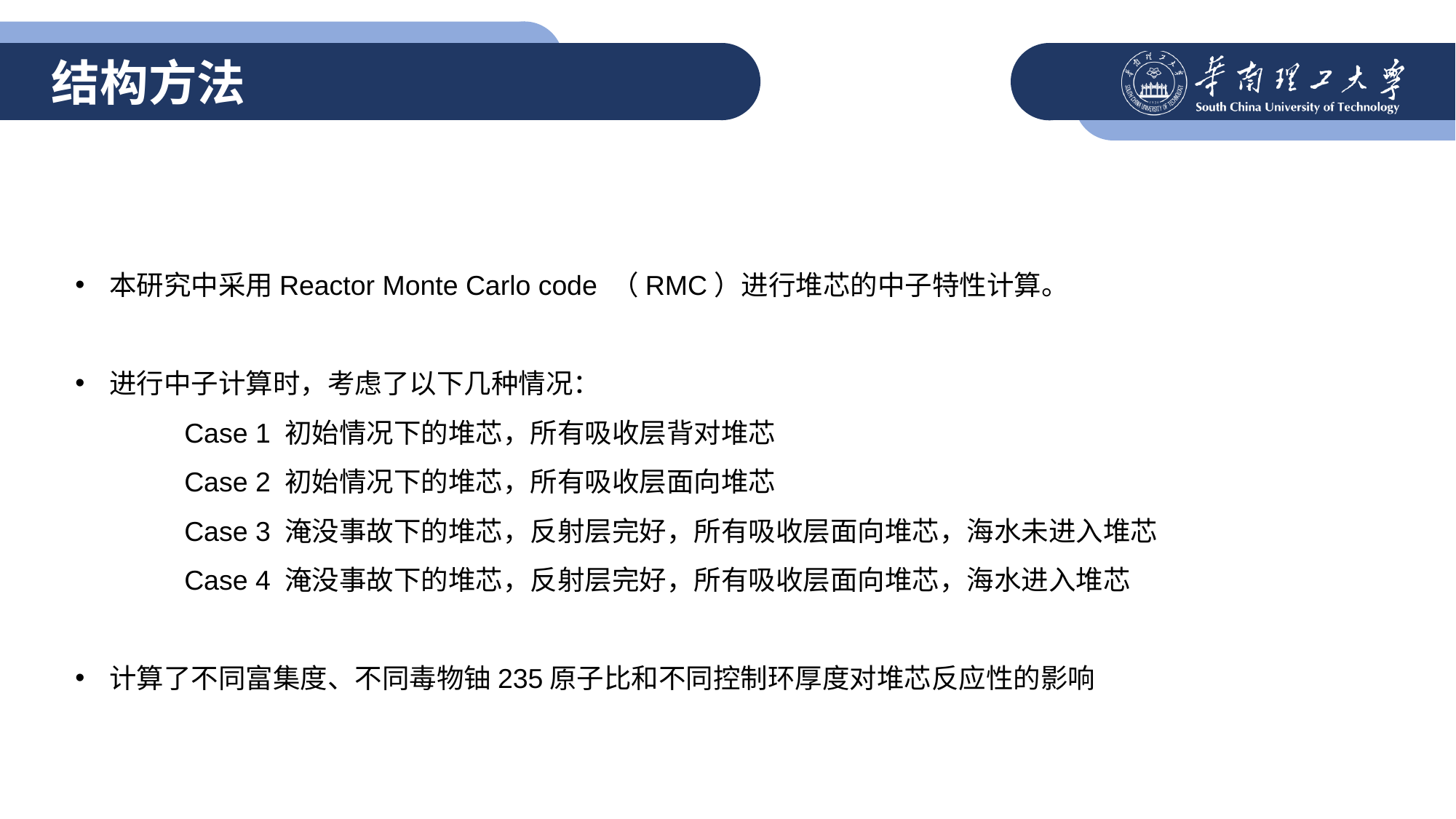

结构方法
本研究中采用Reactor Monte Carlo code （RMC）进行堆芯的中子特性计算。

进行中子计算时，考虑了以下几种情况：
	Case 1 初始情况下的堆芯，所有吸收层背对堆芯
	Case 2 初始情况下的堆芯，所有吸收层面向堆芯
	Case 3 淹没事故下的堆芯，反射层完好，所有吸收层面向堆芯，海水未进入堆芯
	Case 4 淹没事故下的堆芯，反射层完好，所有吸收层面向堆芯，海水进入堆芯

计算了不同富集度、不同毒物铀235原子比和不同控制环厚度对堆芯反应性的影响